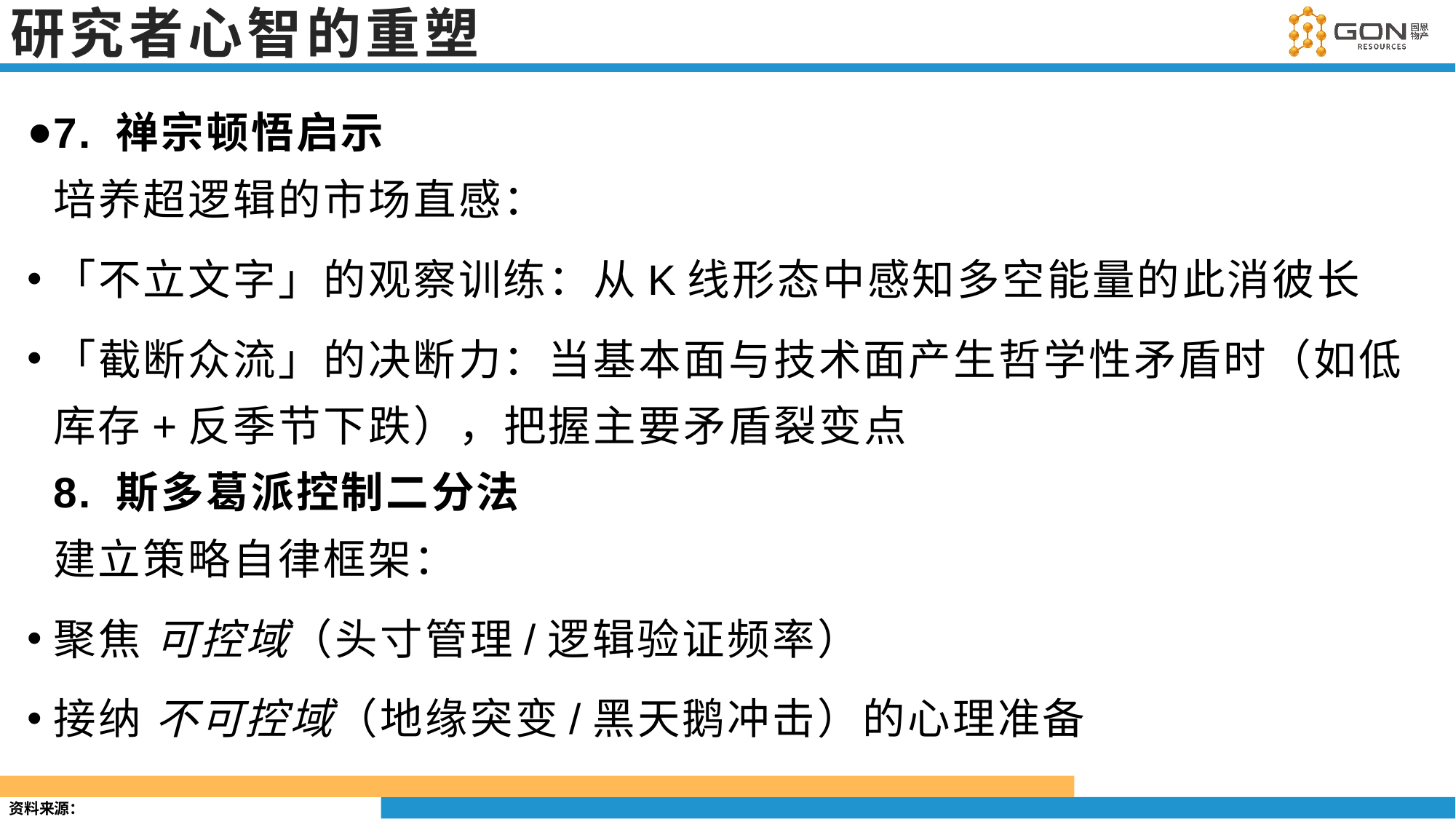

# 研究者心智的重塑
7. 禅宗顿悟启示
培养超逻辑的市场直感：
「不立文字」的观察训练：从K线形态中感知多空能量的此消彼长
「截断众流」的决断力：当基本面与技术面产生哲学性矛盾时（如低库存+反季节下跌），把握主要矛盾裂变点
8. 斯多葛派控制二分法
建立策略自律框架：
聚焦 可控域（头寸管理/逻辑验证频率）
接纳 不可控域（地缘突变/黑天鹅冲击）的心理准备